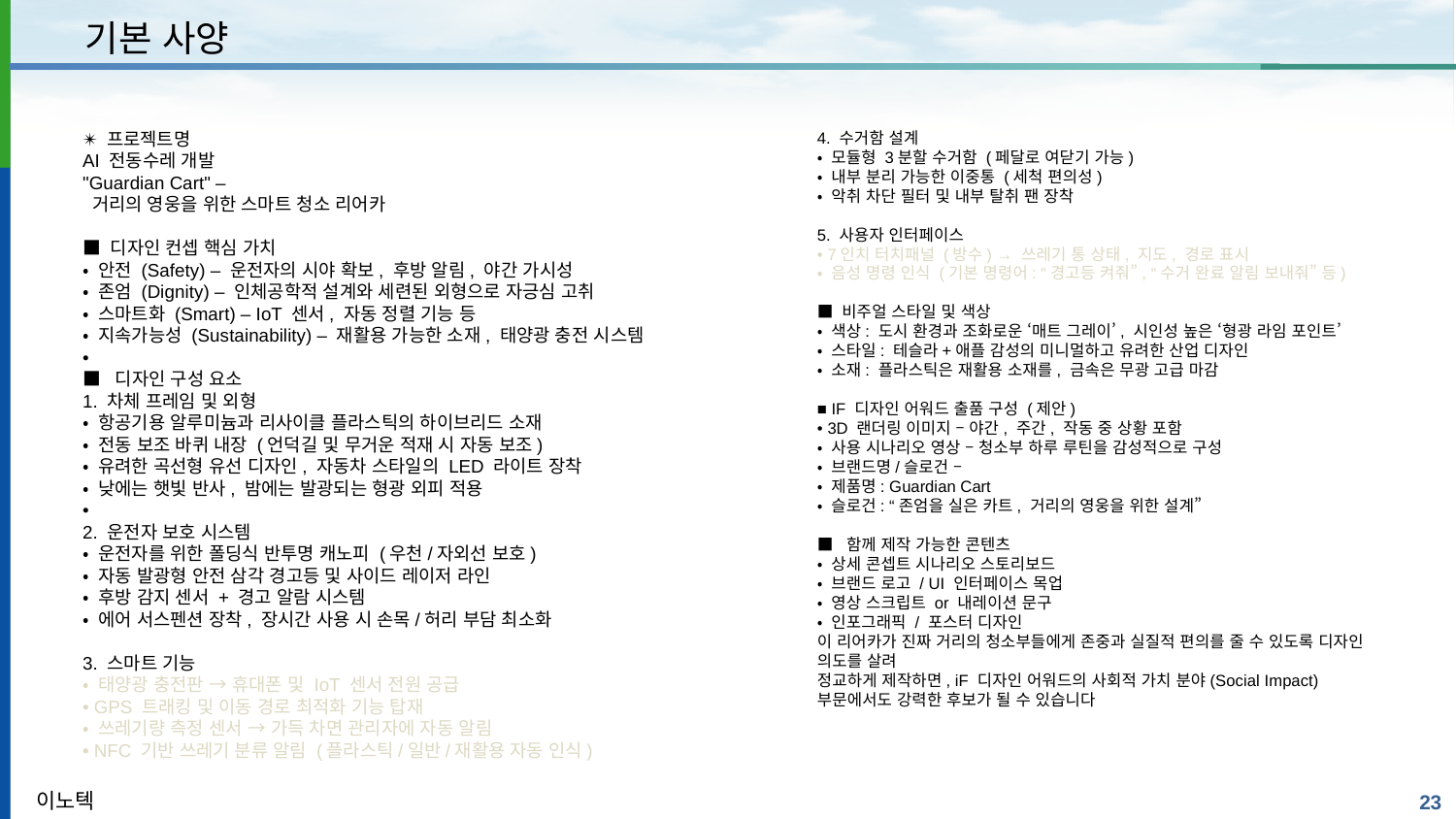

기본 사양
✴️ 프로젝트명
AI 전동수레 개발
"Guardian Cart" –
 거리의 영웅을 위한 스마트 청소 리어카

■ 디자인 컨셉 핵심 가치
• 안전 (Safety) – 운전자의 시야 확보, 후방 알림, 야간 가시성
• 존엄 (Dignity) – 인체공학적 설계와 세련된 외형으로 자긍심 고취
• 스마트화 (Smart) – IoT 센서, 자동 정렬 기능 등
• 지속가능성 (Sustainability) – 재활용 가능한 소재, 태양광 충전 시스템
•
■  디자인 구성 요소
1. 차체 프레임 및 외형
• 항공기용 알루미늄과 리사이클 플라스틱의 하이브리드 소재
• 전동 보조 바퀴 내장 (언덕길 및 무거운 적재 시 자동 보조)
• 유려한 곡선형 유선 디자인, 자동차 스타일의 LED 라이트 장착
• 낮에는 햇빛 반사, 밤에는 발광되는 형광 외피 적용
•
2. 운전자 보호 시스템
• 운전자를 위한 폴딩식 반투명 캐노피 (우천/자외선 보호)
• 자동 발광형 안전 삼각 경고등 및 사이드 레이저 라인
• 후방 감지 센서 + 경고 알람 시스템
• 에어 서스펜션 장착, 장시간 사용 시 손목/허리 부담 최소화

3. 스마트 기능
• 태양광 충전판 → 휴대폰 및 IoT 센서 전원 공급
• GPS 트래킹 및 이동 경로 최적화 기능 탑재
• 쓰레기량 측정 센서 → 가득 차면 관리자에 자동 알림
• NFC 기반 쓰레기 분류 알림 (플라스틱/일반/재활용 자동 인식)

.
4. 수거함 설계
• 모듈형 3분할 수거함 (페달로 여닫기 가능)
• 내부 분리 가능한 이중통 (세척 편의성)
• 악취 차단 필터 및 내부 탈취 팬 장착

5. 사용자 인터페이스
• 7인치 터치패널 (방수) → 쓰레기 통 상태, 지도, 경로 표시
• 음성 명령 인식 (기본 명령어: “경고등 켜줘”, “수거 완료 알림 보내줘” 등)

■ 비주얼 스타일 및 색상
• 색상: 도시 환경과 조화로운 ‘매트 그레이’, 시인성 높은 ‘형광 라임 포인트’
• 스타일: 테슬라+애플 감성의 미니멀하고 유려한 산업 디자인
• 소재: 플라스틱은 재활용 소재를, 금속은 무광 고급 마감

■ IF 디자인 어워드 출품 구성 (제안)
• 3D 랜더링 이미지 – 야간, 주간, 작동 중 상황 포함
• 사용 시나리오 영상 – 청소부 하루 루틴을 감성적으로 구성
• 브랜드명/슬로건 –
• 제품명: Guardian Cart
• 슬로건: “존엄을 실은 카트, 거리의 영웅을 위한 설계”

■  함께 제작 가능한 콘텐츠
• 상세 콘셉트 시나리오 스토리보드
• 브랜드 로고 / UI 인터페이스 목업
• 영상 스크립트 or 내레이션 문구
• 인포그래픽 / 포스터 디자인
이 리어카가 진짜 거리의 청소부들에게 존중과 실질적 편의를 줄 수 있도록 디자인 의도를 살려
정교하게 제작하면, iF 디자인 어워드의 사회적 가치 분야(Social Impact) 부문에서도 강력한 후보가 될 수 있습니다